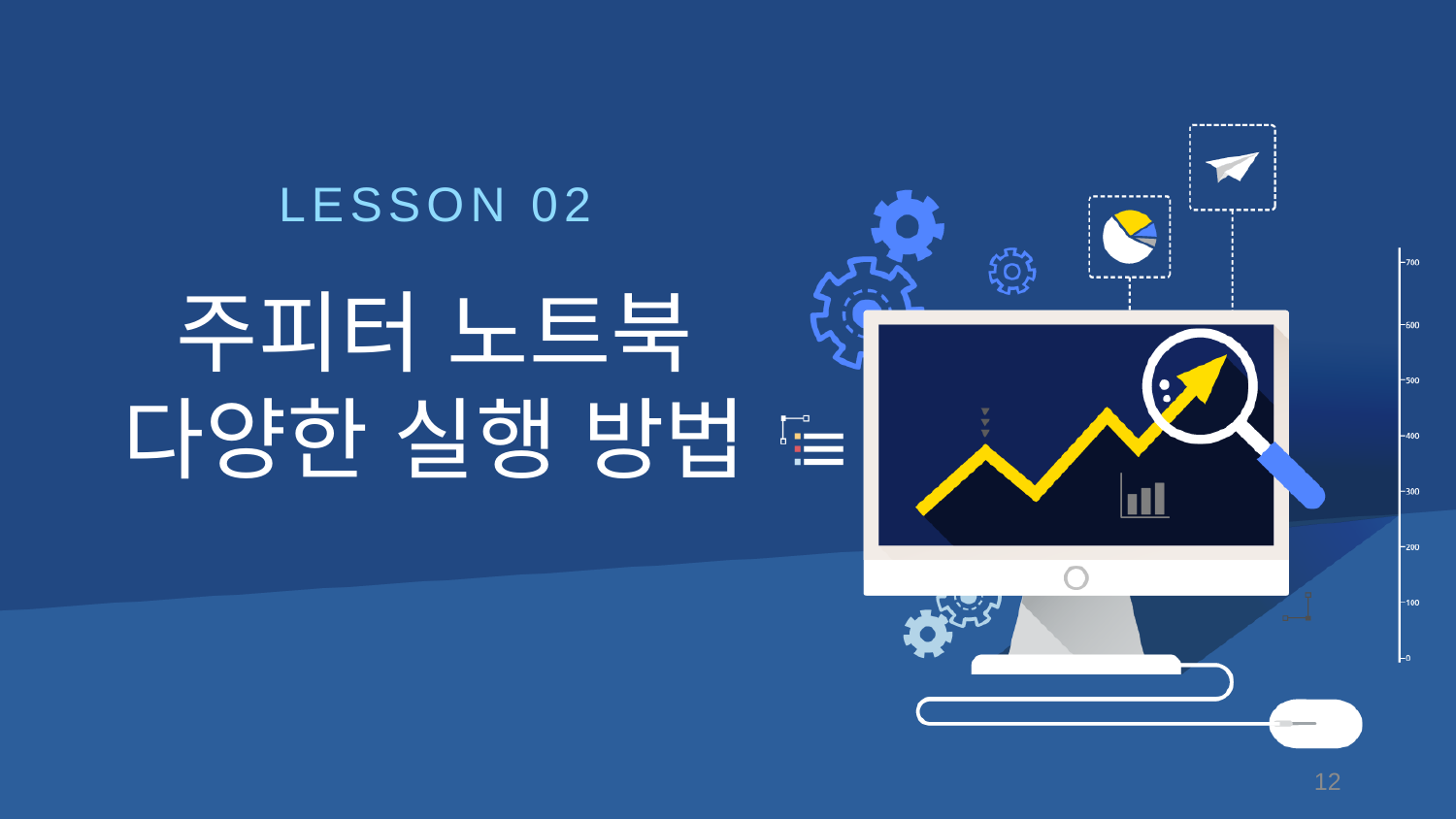

LESSON 02
주피터 노트북
다양한 실행 방법